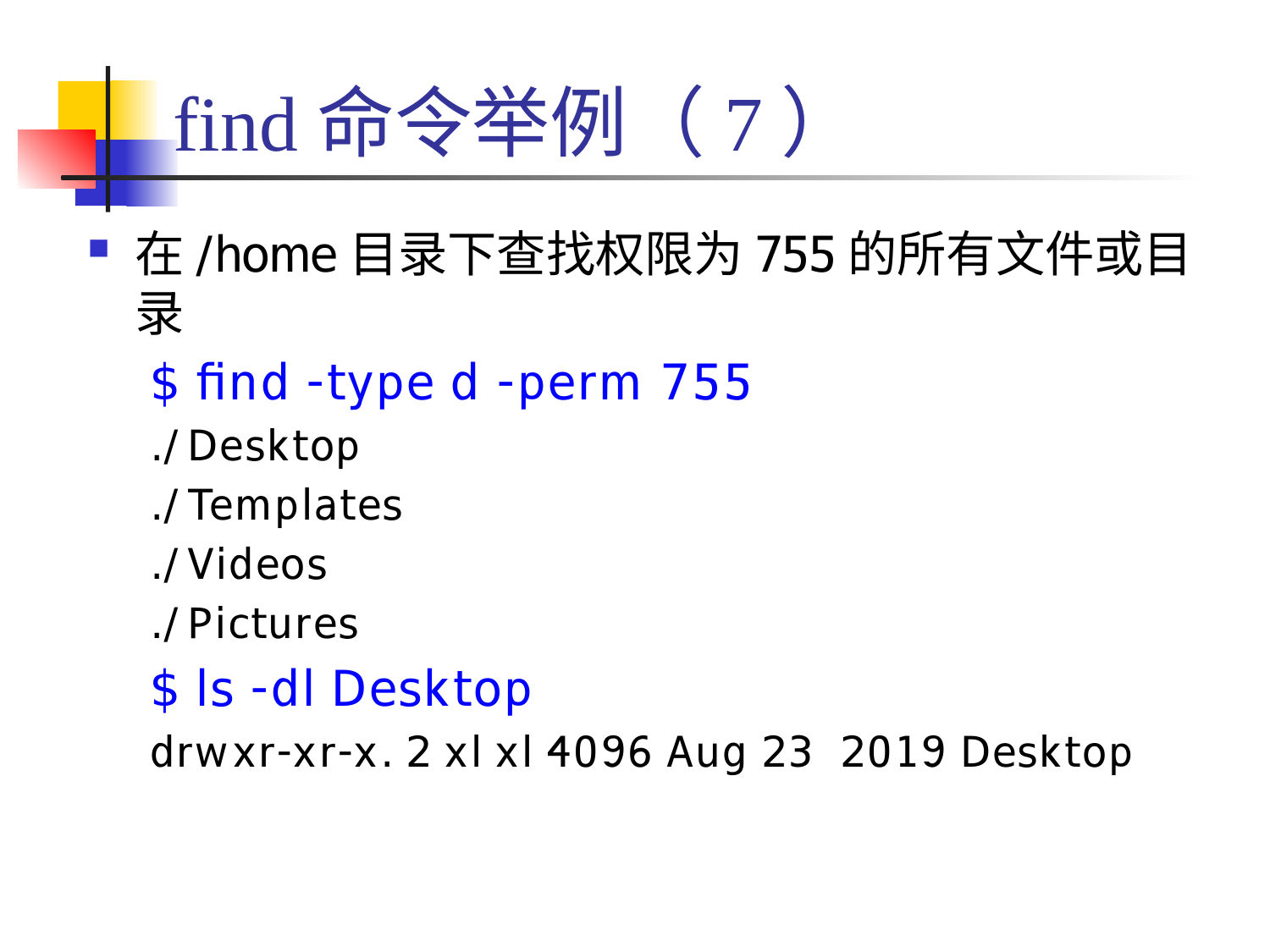

# find命令举例（7）
在/home目录下查找权限为755的所有文件或目录
$ find -type d -perm 755
./Desktop
./Templates
./Videos
./Pictures
$ ls -dl Desktop
drwxr-xr-x. 2 xl xl 4096 Aug 23  2019 Desktop